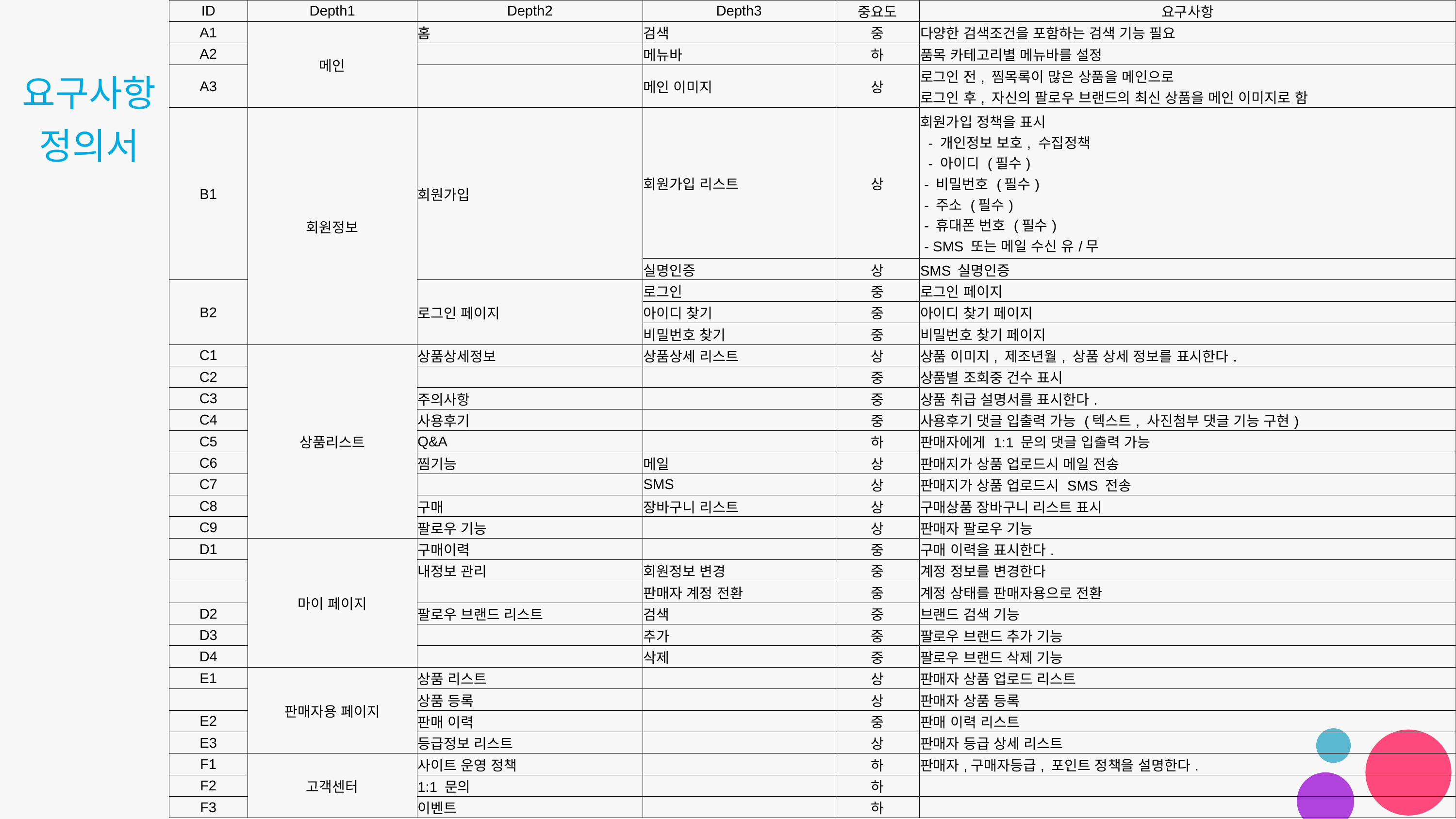

| ID | Depth1 | Depth2 | Depth3 | 중요도 | 요구사항 |
| --- | --- | --- | --- | --- | --- |
| A1 | 메인 | 홈 | 검색 | 중 | 다양한 검색조건을 포함하는 검색 기능 필요 |
| A2 |  |  | 메뉴바 | 하 | 품목 카테고리별 메뉴바를 설정 |
| A3 |  |  | 메인 이미지 | 상 | 로그인 전, 찜목록이 많은 상품을 메인으로 로그인 후, 자신의 팔로우 브랜드의 최신 상품을 메인 이미지로 함 |
| B1 | 회원정보 | 회원가입 | 회원가입 리스트 | 상 | 회원가입 정책을 표시 - 개인정보 보호, 수집정책 - 아이디 (필수) - 비밀번호 (필수) - 주소 (필수) - 휴대폰 번호 (필수) - SMS 또는 메일 수신 유/무 |
|  |  |  | 실명인증 | 상 | SMS 실명인증 |
| B2 |  | 로그인 페이지 | 로그인 | 중 | 로그인 페이지 |
|  |  |  | 아이디 찾기 | 중 | 아이디 찾기 페이지 |
|  |  |  | 비밀번호 찾기 | 중 | 비밀번호 찾기 페이지 |
| C1 | 상품리스트 | 상품상세정보 | 상품상세 리스트 | 상 | 상품 이미지, 제조년월, 상품 상세 정보를 표시한다. |
| C2 |  |  |  | 중 | 상품별 조회중 건수 표시 |
| C3 |  | 주의사항 |  | 중 | 상품 취급 설명서를 표시한다. |
| C4 |  | 사용후기 |  | 중 | 사용후기 댓글 입출력 가능 (텍스트, 사진첨부 댓글 기능 구현) |
| C5 |  | Q&A |  | 하 | 판매자에게 1:1 문의 댓글 입출력 가능 |
| C6 |  | 찜기능 | 메일 | 상 | 판매지가 상품 업로드시 메일 전송 |
| C7 |  |  | SMS | 상 | 판매지가 상품 업로드시 SMS 전송 |
| C8 |  | 구매 | 장바구니 리스트 | 상 | 구매상품 장바구니 리스트 표시 |
| C9 |  | 팔로우 기능 |  | 상 | 판매자 팔로우 기능 |
| D1 | 마이 페이지 | 구매이력 |  | 중 | 구매 이력을 표시한다. |
|  |  | 내정보 관리 | 회원정보 변경 | 중 | 계정 정보를 변경한다 |
|  |  |  | 판매자 계정 전환 | 중 | 계정 상태를 판매자용으로 전환 |
| D2 |  | 팔로우 브랜드 리스트 | 검색 | 중 | 브랜드 검색 기능 |
| D3 |  |  | 추가 | 중 | 팔로우 브랜드 추가 기능 |
| D4 |  |  | 삭제 | 중 | 팔로우 브랜드 삭제 기능 |
| E1 | 판매자용 페이지 | 상품 리스트 |  | 상 | 판매자 상품 업로드 리스트 |
|  |  | 상품 등록 |  | 상 | 판매자 상품 등록 |
| E2 |  | 판매 이력 |  | 중 | 판매 이력 리스트 |
| E3 |  | 등급정보 리스트 |  | 상 | 판매자 등급 상세 리스트 |
| F1 | 고객센터 | 사이트 운영 정책 |  | 하 | 판매자,구매자등급, 포인트 정책을 설명한다. |
| F2 |  | 1:1 문의 |  | 하 |  |
| F3 |  | 이벤트 |  | 하 |  |
# 요구사항정의서